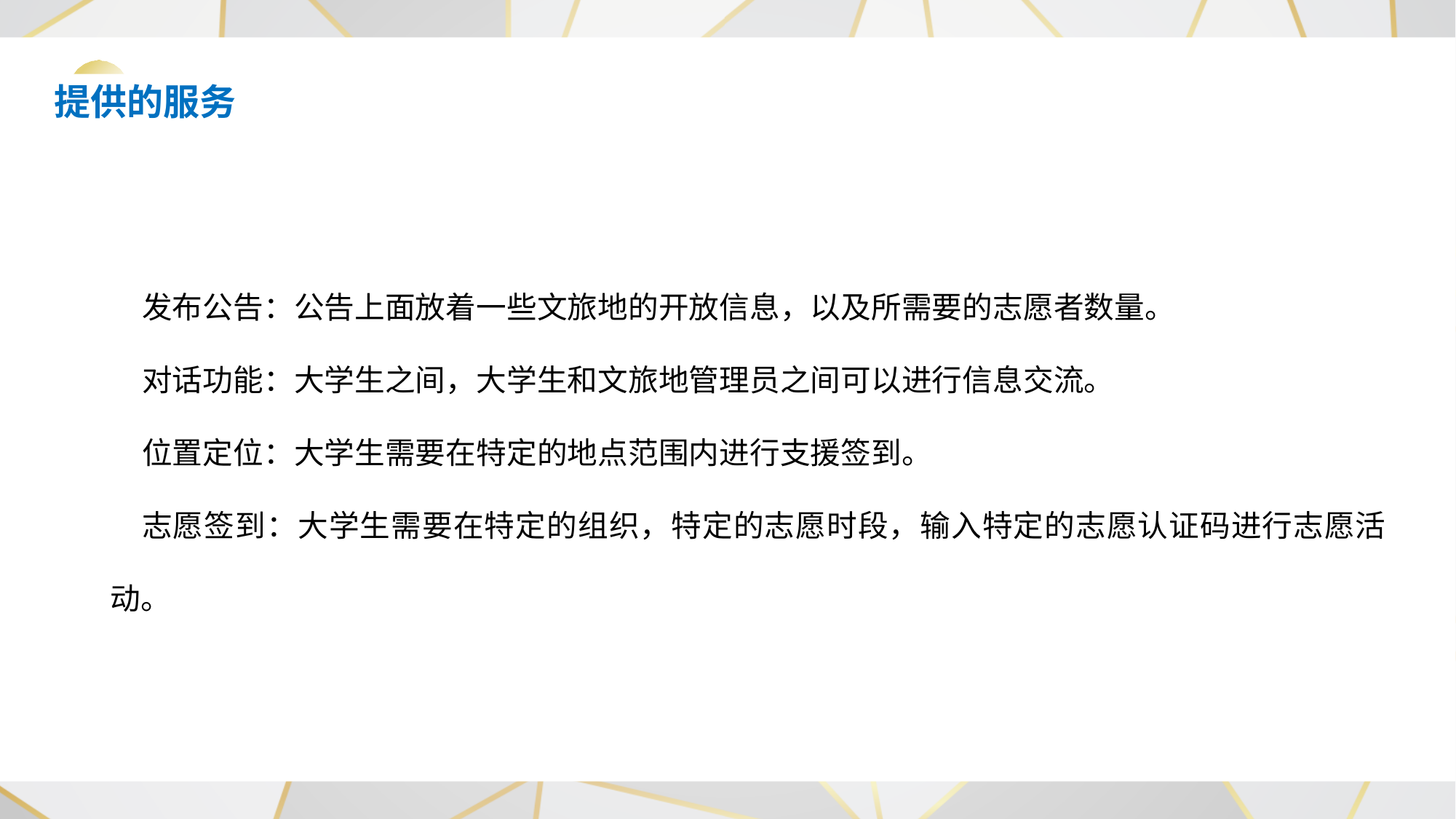

提供的服务
发布公告：公告上面放着一些文旅地的开放信息，以及所需要的志愿者数量。
对话功能：大学生之间，大学生和文旅地管理员之间可以进行信息交流。
位置定位：大学生需要在特定的地点范围内进行支援签到。
志愿签到：大学生需要在特定的组织，特定的志愿时段，输入特定的志愿认证码进行志愿活动。